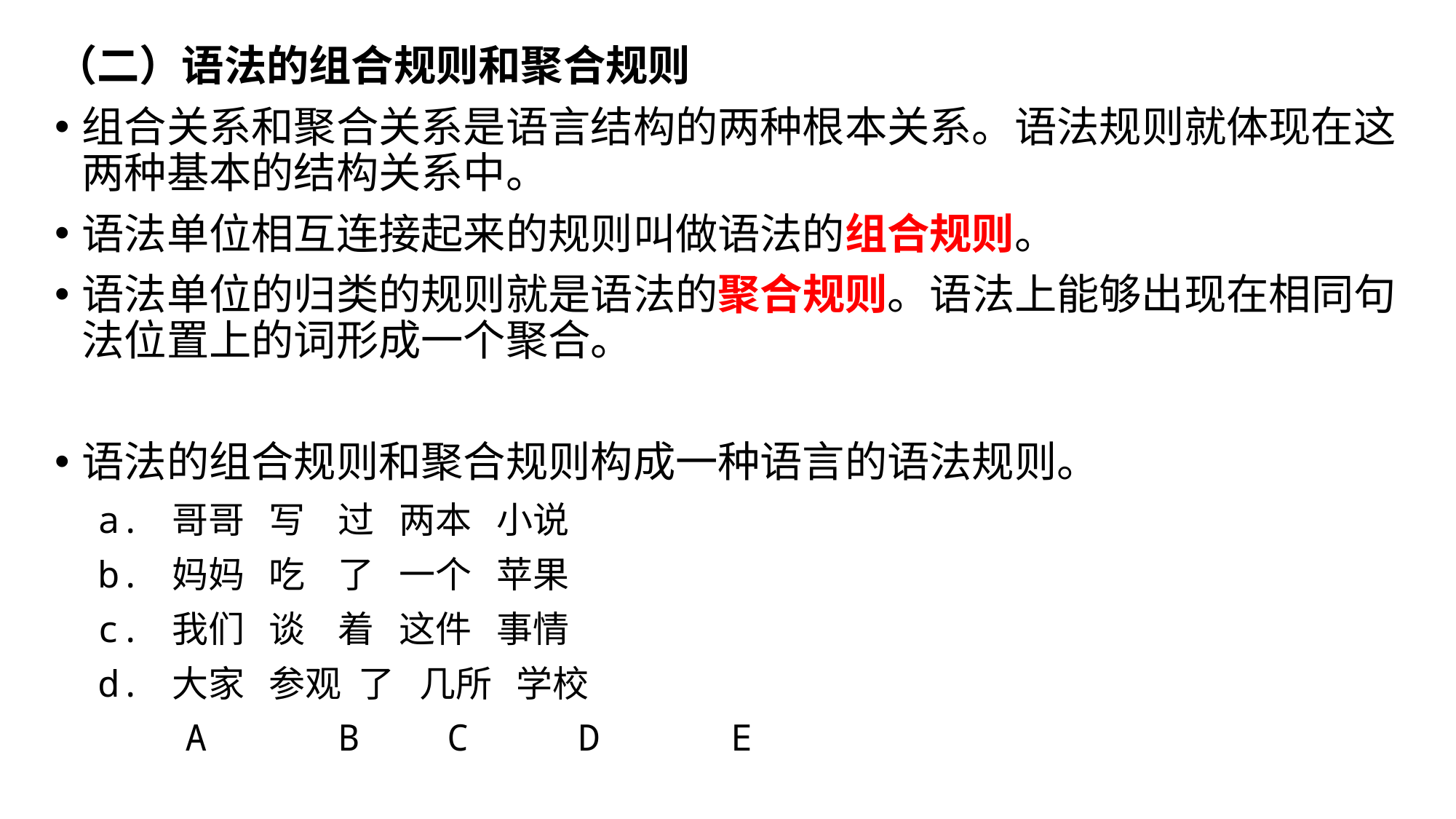

（二）语法的组合规则和聚合规则
组合关系和聚合关系是语言结构的两种根本关系。语法规则就体现在这两种基本的结构关系中。
语法单位相互连接起来的规则叫做语法的组合规则。
语法单位的归类的规则就是语法的聚合规则。语法上能够出现在相同句法位置上的词形成一个聚合。

语法的组合规则和聚合规则构成一种语言的语法规则。
a. 哥哥   写    过   两本   小说
b. 妈妈   吃    了   一个   苹果
c. 我们   谈    着   这件   事情
d. 大家   参观  了   几所   学校
    A      B    C     D      E